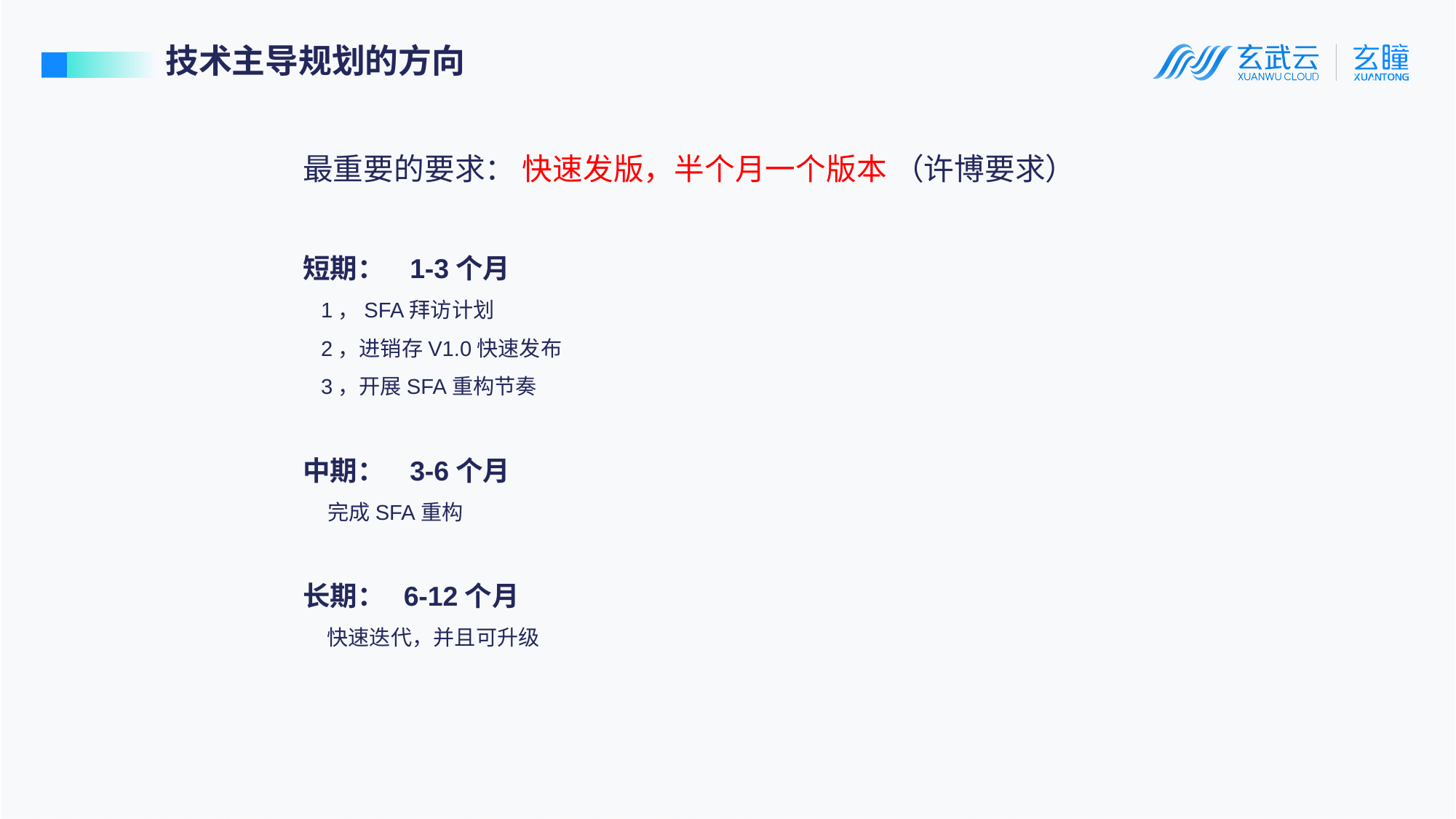

技术主导规划的方向
最重要的要求： 快速发版，半个月一个版本 （许博要求）
短期：   1-3个月
   1，SFA拜访计划
   2，进销存V1.0快速发布
   3，开展SFA重构节奏

中期：   3-6个月
    完成SFA重构

长期：  6-12个月
    快速迭代，并且可升级